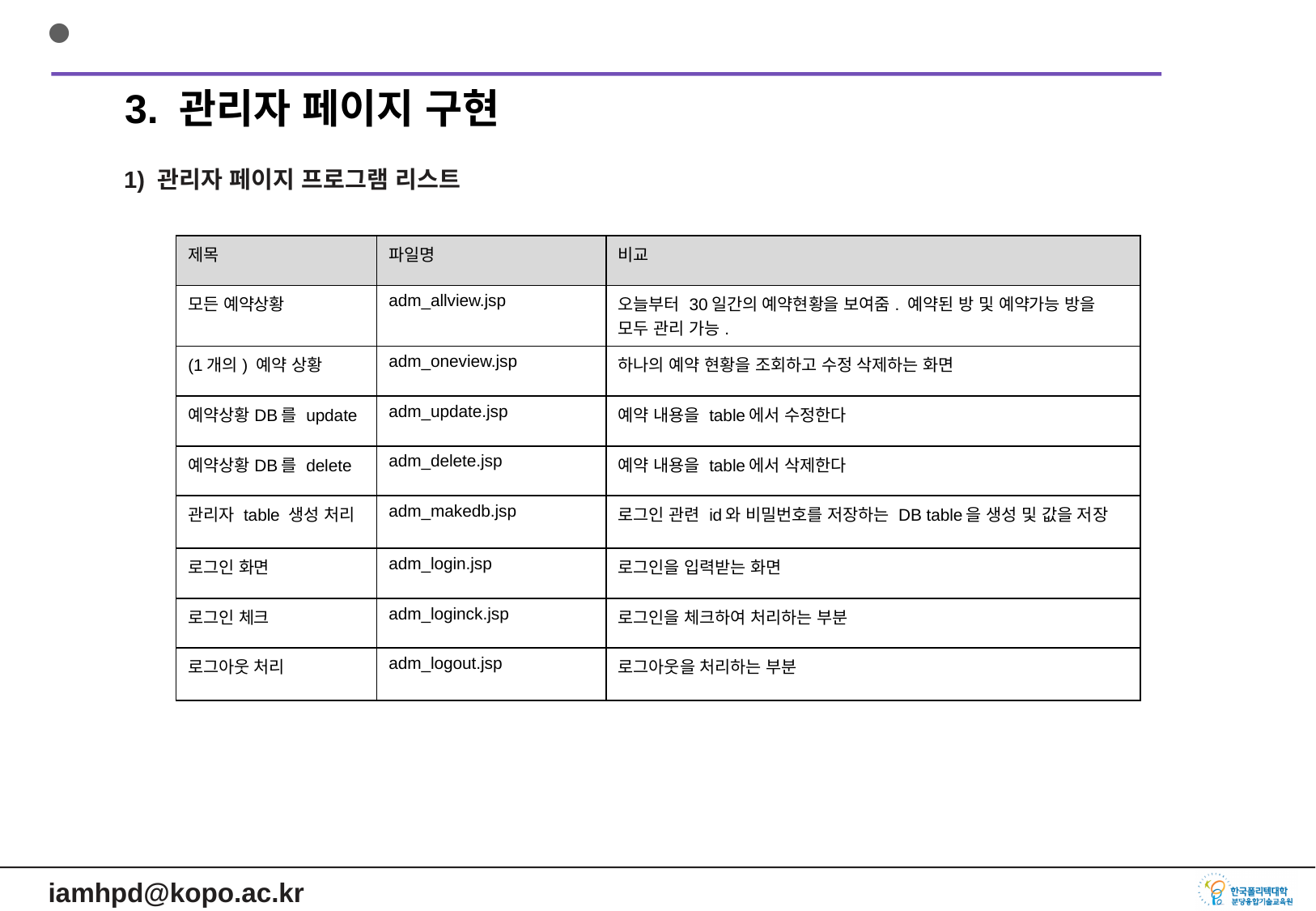

3. 관리자 페이지 구현
1) 관리자 페이지 프로그램 리스트

| 제목 | 파일명 | 비교 |
| --- | --- | --- |
| 모든 예약상황 | adm\_allview.jsp | 오늘부터 30일간의 예약현황을 보여줌. 예약된 방 및 예약가능 방을 모두 관리 가능. |
| (1개의) 예약 상황 | adm\_oneview.jsp | 하나의 예약 현황을 조회하고 수정 삭제하는 화면 |
| 예약상황DB를 update | adm\_update.jsp | 예약 내용을 table에서 수정한다 |
| 예약상황DB를 delete | adm\_delete.jsp | 예약 내용을 table에서 삭제한다 |
| 관리자 table 생성 처리 | adm\_makedb.jsp | 로그인 관련 id와 비밀번호를 저장하는 DB table을 생성 및 값을 저장 |
| 로그인 화면 | adm\_login.jsp | 로그인을 입력받는 화면 |
| 로그인 체크 | adm\_loginck.jsp | 로그인을 체크하여 처리하는 부분 |
| 로그아웃 처리 | adm\_logout.jsp | 로그아웃을 처리하는 부분 |